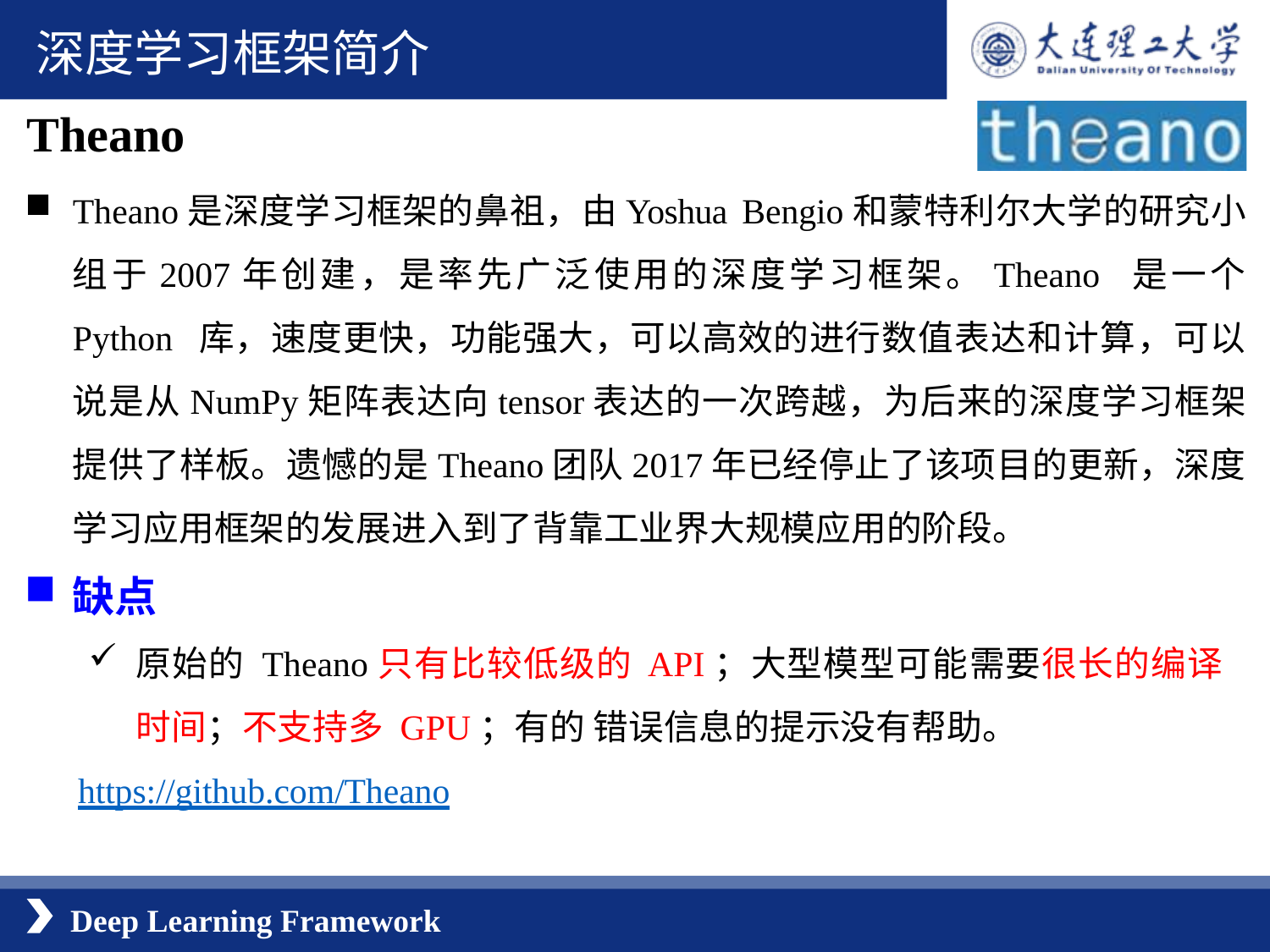

深度学习框架简介
Theano
Theano是深度学习框架的鼻祖，由Yoshua Bengio和蒙特利尔大学的研究小组于2007年创建，是率先广泛使用的深度学习框架。Theano 是一个 Python 库，速度更快，功能强大，可以高效的进行数值表达和计算，可以说是从NumPy矩阵表达向tensor表达的一次跨越，为后来的深度学习框架提供了样板。遗憾的是Theano团队2017年已经停止了该项目的更新，深度学习应用框架的发展进入到了背靠工业界大规模应用的阶段。
缺点
原始的Theano只有比较低级的API；大型模型可能需要很长的编译时间；不支持多GPU；有的 错误信息的提示没有帮助。
      https://github.com/Theano

Deep Learning Framework